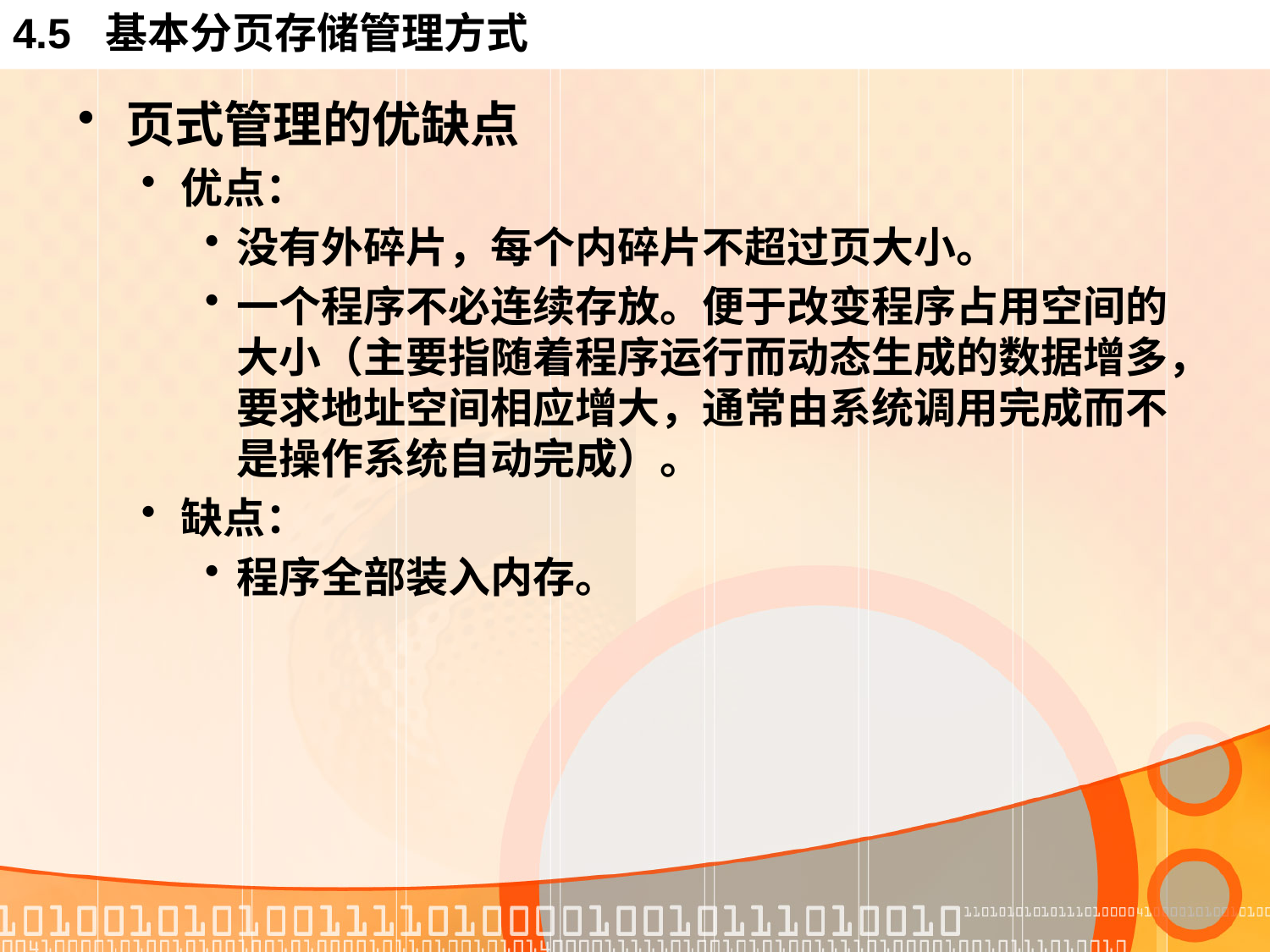

# 4.5  基本分页存储管理方式
页式管理的优缺点
优点：
没有外碎片，每个内碎片不超过页大小。
一个程序不必连续存放。便于改变程序占用空间的大小（主要指随着程序运行而动态生成的数据增多，要求地址空间相应增大，通常由系统调用完成而不是操作系统自动完成）。
缺点：
程序全部装入内存。